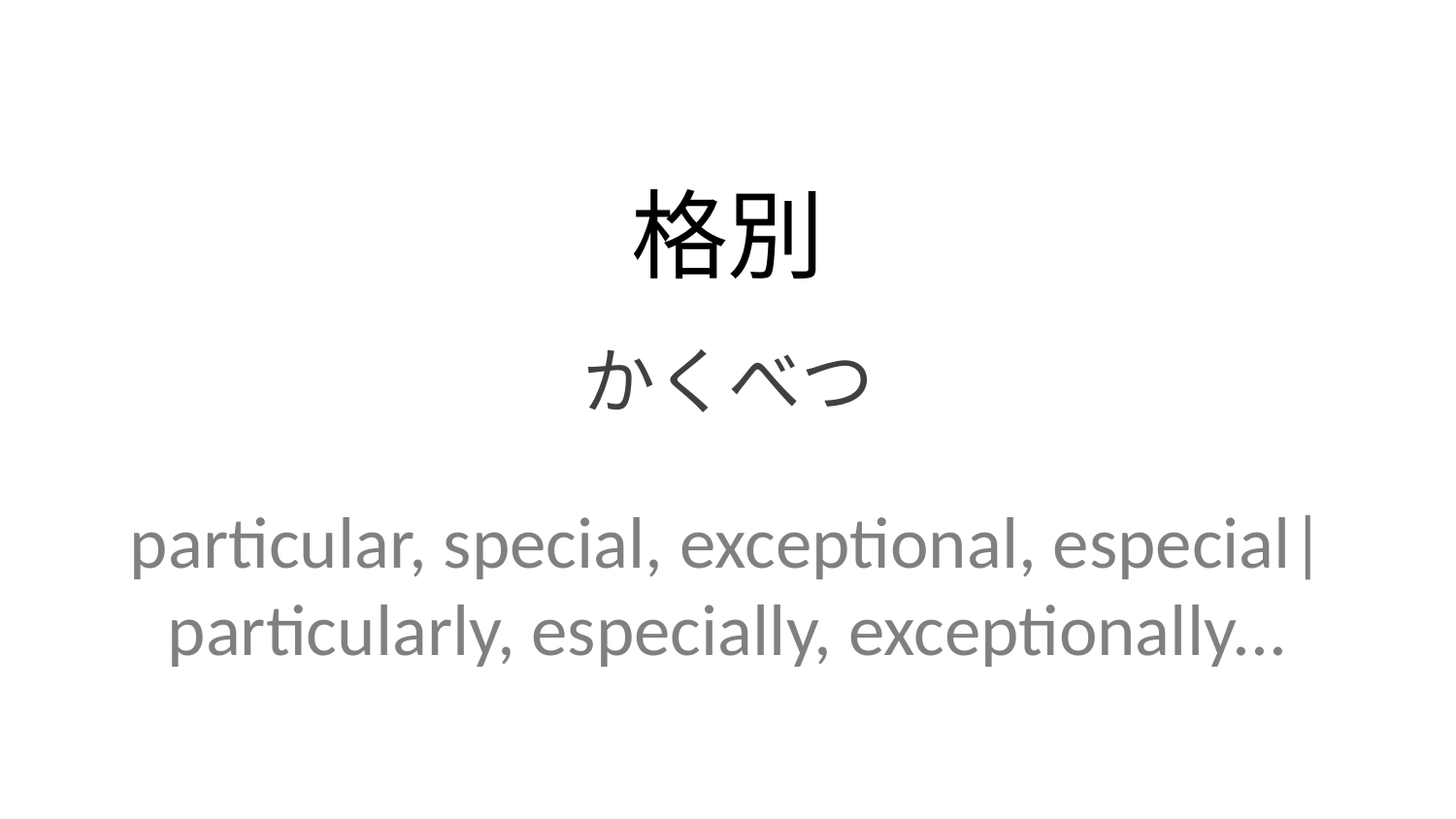

格別

かくべつ
particular, special, exceptional, especial| particularly, especially, exceptionally...